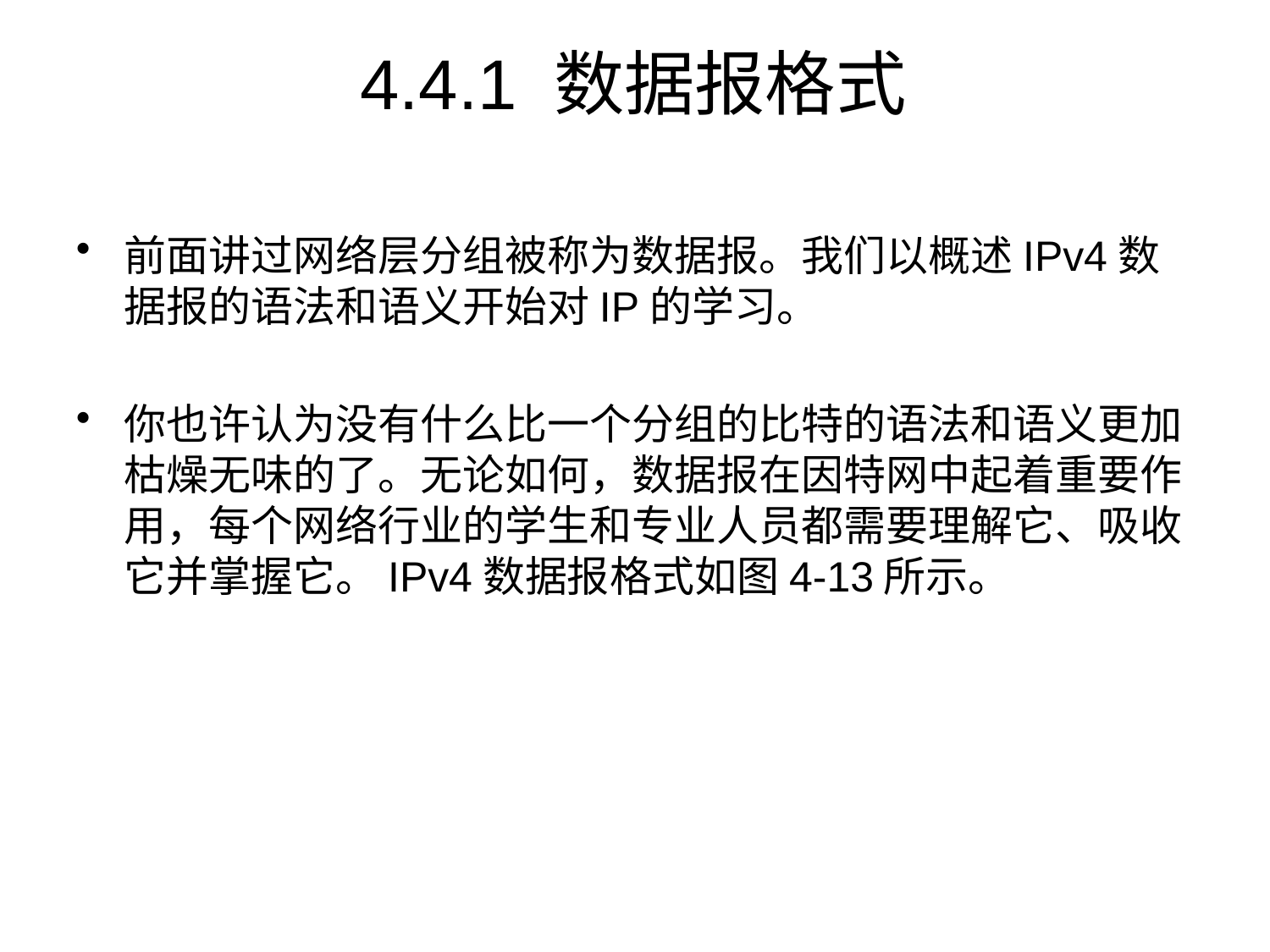

# 4.4.1 数据报格式
前面讲过网络层分组被称为数据报。我们以概述IPv4数据报的语法和语义开始对IP的学习。

你也许认为没有什么比一个分组的比特的语法和语义更加枯燥无味的了。无论如何，数据报在因特网中起着重要作用，每个网络行业的学生和专业人员都需要理解它、吸收它并掌握它。IPv4数据报格式如图4-13所示。